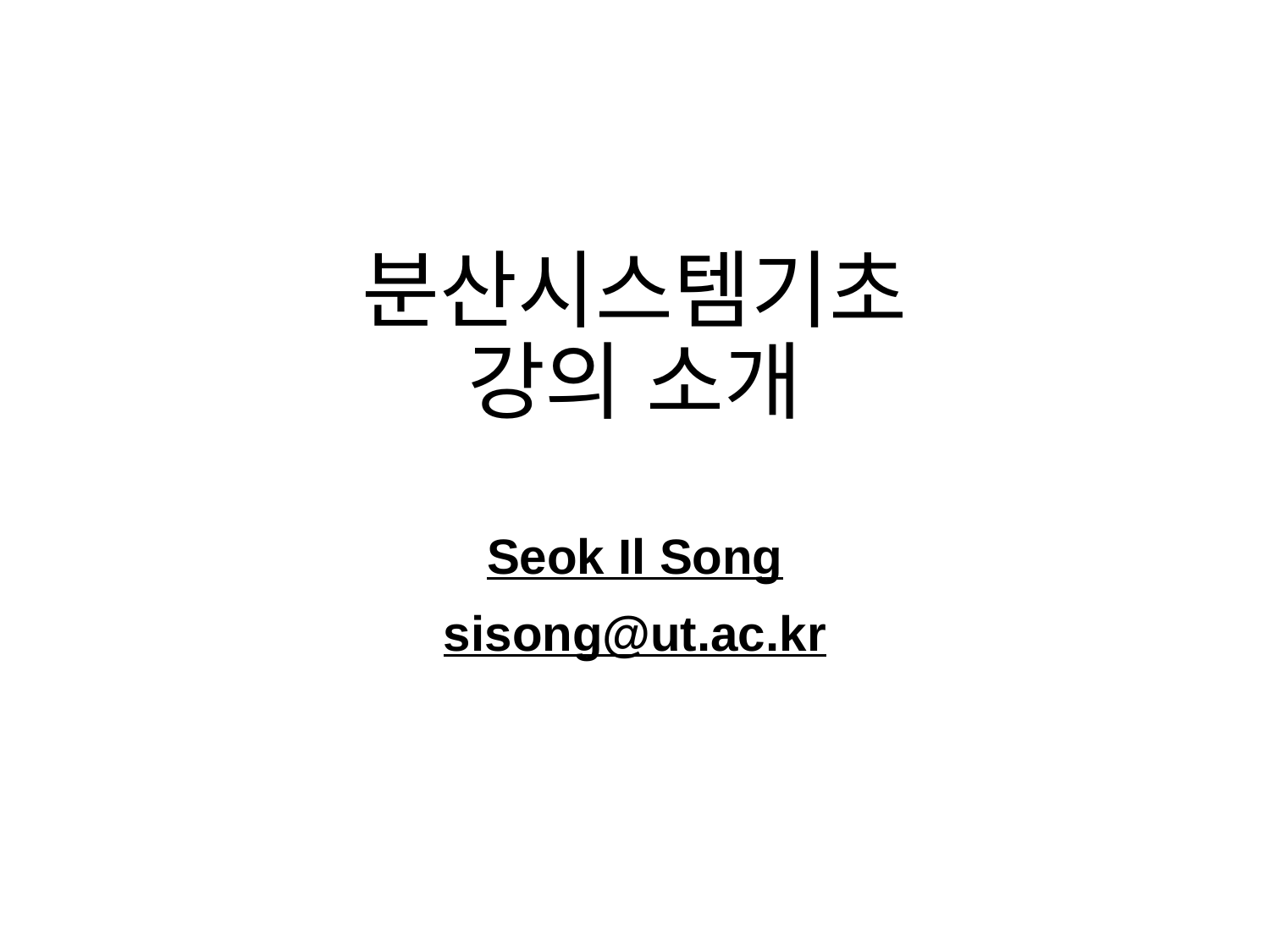

# 분산시스템기초 강의 소개
Seok Il Song
sisong@ut.ac.kr